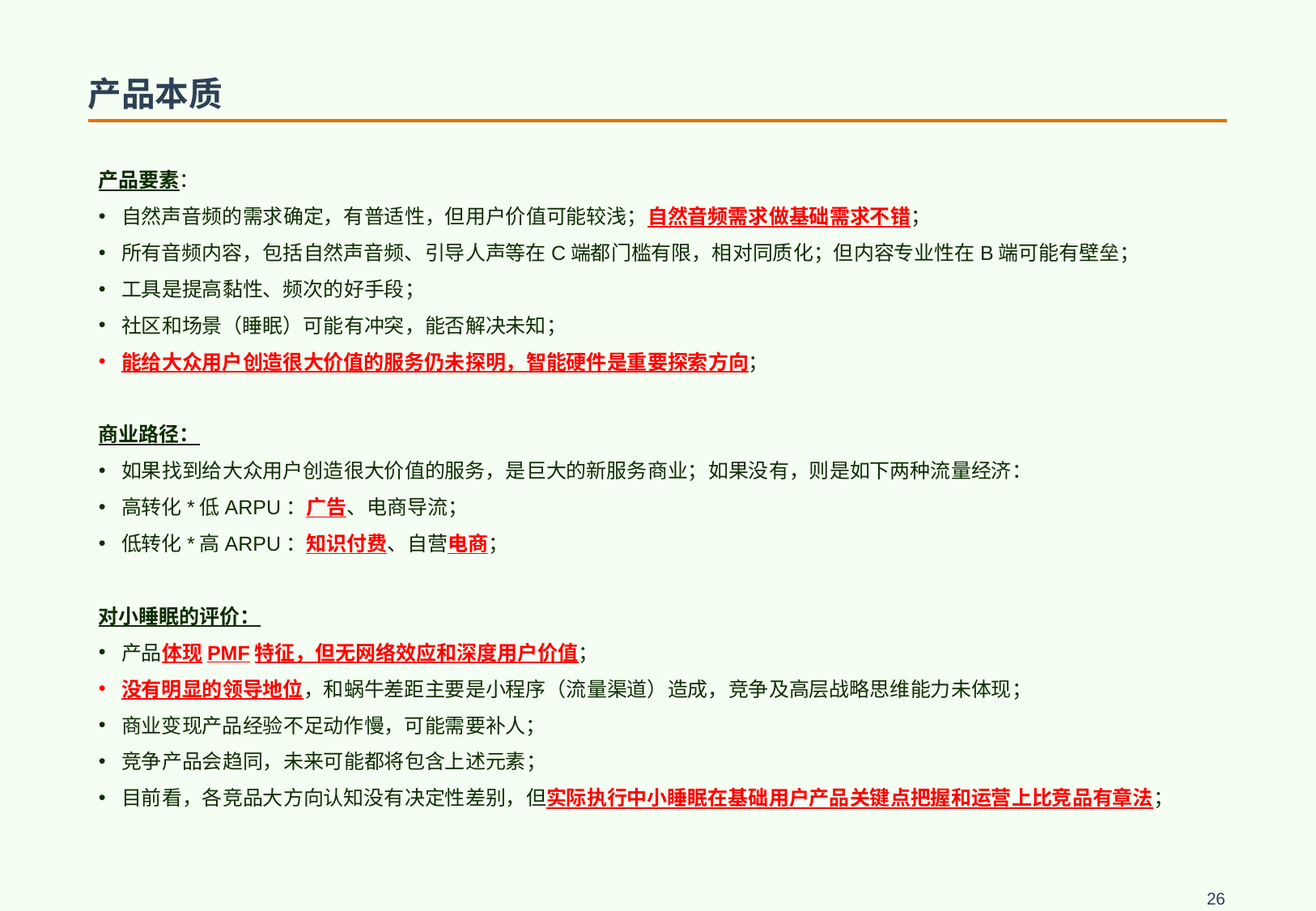

# 产品本质
产品要素：
自然声音频的需求确定，有普适性，但用户价值可能较浅；自然音频需求做基础需求不错；
所有音频内容，包括自然声音频、引导人声等在C端都门槛有限，相对同质化；但内容专业性在B端可能有壁垒；
工具是提高黏性、频次的好手段；
社区和场景（睡眠）可能有冲突，能否解决未知；
能给大众用户创造很大价值的服务仍未探明，智能硬件是重要探索方向；

商业路径：
如果找到给大众用户创造很大价值的服务，是巨大的新服务商业；如果没有，则是如下两种流量经济：
高转化*低ARPU：广告、电商导流；
低转化*高ARPU：知识付费、自营电商；

对小睡眠的评价：
产品体现PMF特征，但无网络效应和深度用户价值；
没有明显的领导地位，和蜗牛差距主要是小程序（流量渠道）造成，竞争及高层战略思维能力未体现；
商业变现产品经验不足动作慢，可能需要补人；
竞争产品会趋同，未来可能都将包含上述元素；
目前看，各竞品大方向认知没有决定性差别，但实际执行中小睡眠在基础用户产品关键点把握和运营上比竞品有章法；